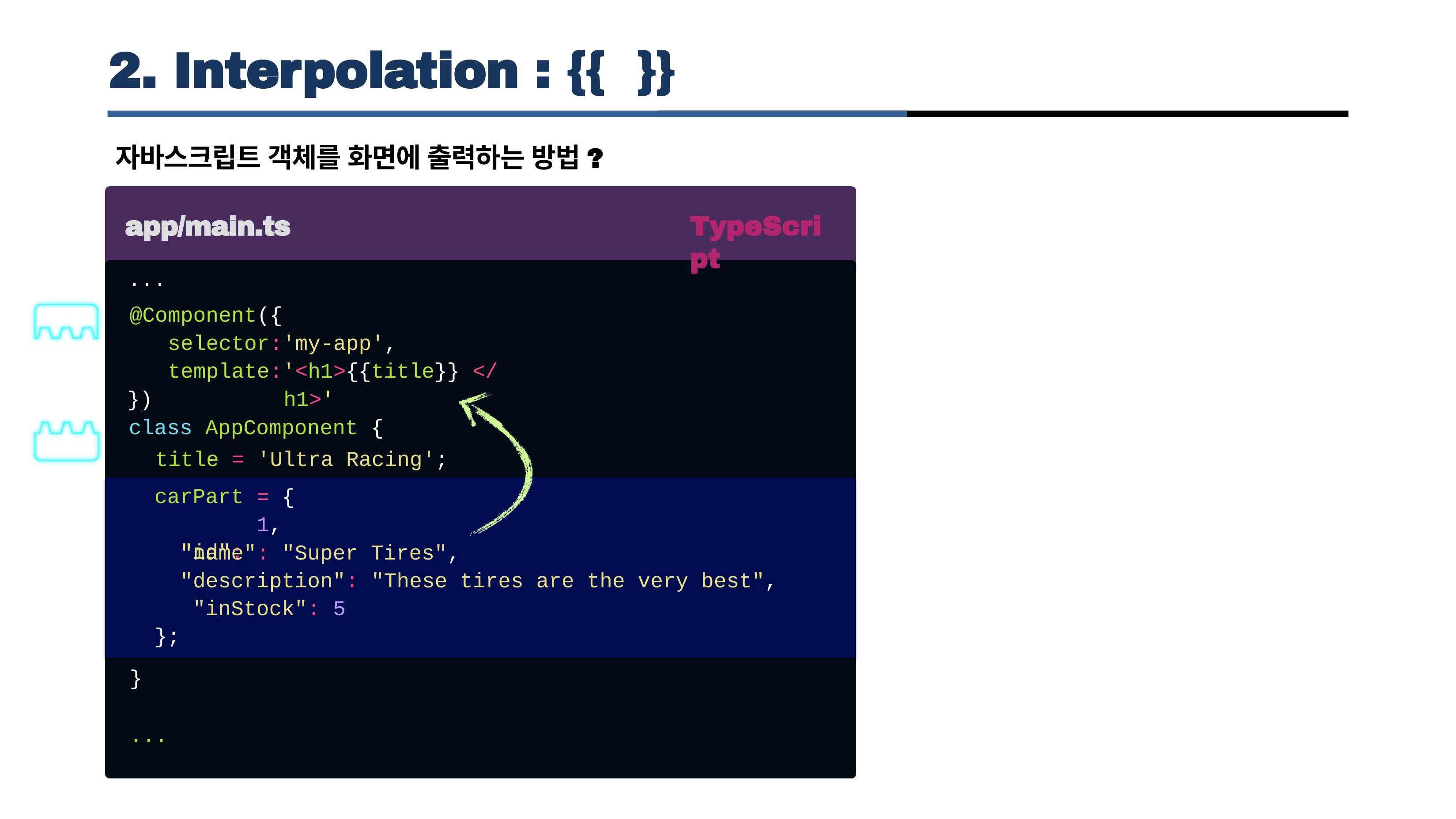

# 2. Interpolation : {{  }}
자바스크립트 객체를 화면에 출력하는 방법?

app/main.ts
TypeScript

...
@Component({  selector:  template:
})

'my-app',
'<h1>{{title}} </h1>'

class
AppComponent {

title =
carPart  "id":
'Ultra Racing';
= {
1,

"name": "Super Tires",
"description": "These tires are the very best",  "inStock": 5
};
}

...